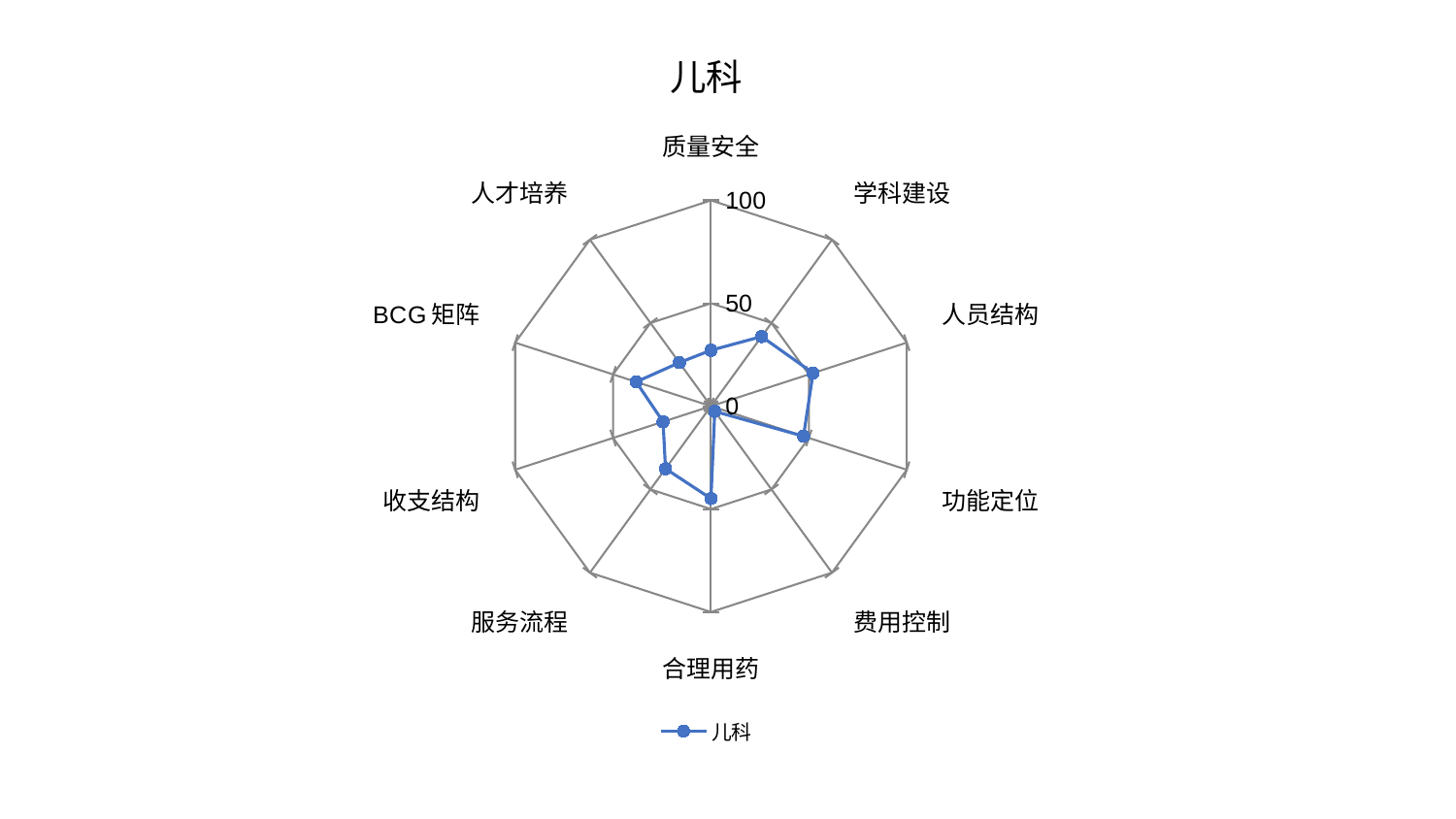

### Chart: 儿科

| Category | 儿科 |
|---|---|
| 质量安全 | 27.175731953318056 |
| 学科建设 | 41.824083496534605 |
| 人员结构 | 52.16012849338687 |
| 功能定位 | 47.274004803277954 |
| 费用控制 | 3.1329329791024785 |
| 合理用药 | 44.88361639630603 |
| 服务流程 | 37.56192572114759 |
| 收支结构 | 24.490227871152708 |
| BCG矩阵 | 38.2010952766688 |
| 人才培养 | 26.16442003435347 |
106